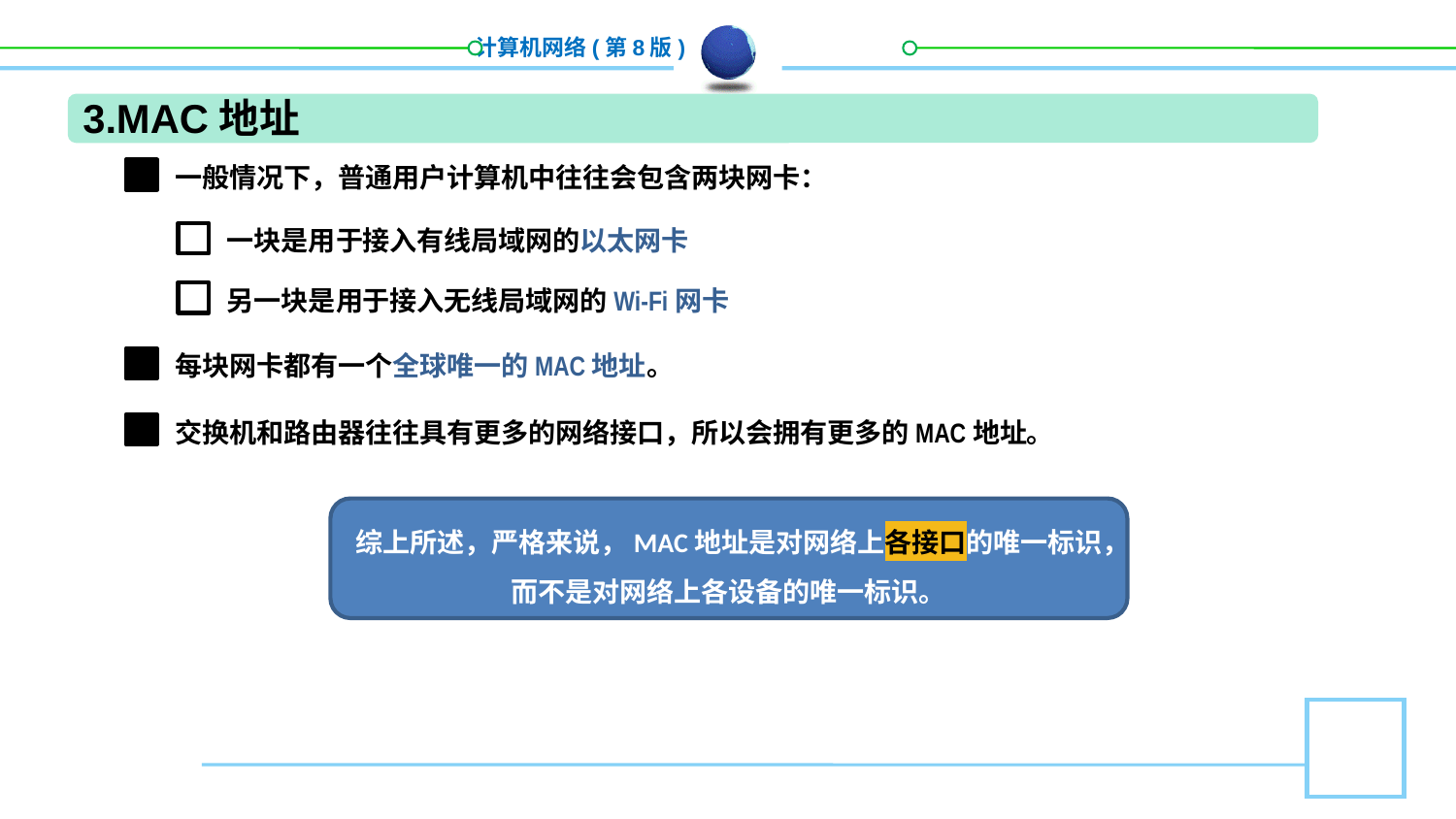

3.MAC地址

一般情况下，普通用户计算机中往往会包含两块网卡：

一块是用于接入有线局域网的以太网卡

另一块是用于接入无线局域网的Wi-Fi网卡

每块网卡都有一个全球唯一的MAC地址。

交换机和路由器往往具有更多的网络接口，所以会拥有更多的MAC地址。

综上所述，严格来说，MAC地址是对网络上各接口的唯一标识，
而不是对网络上各设备的唯一标识。